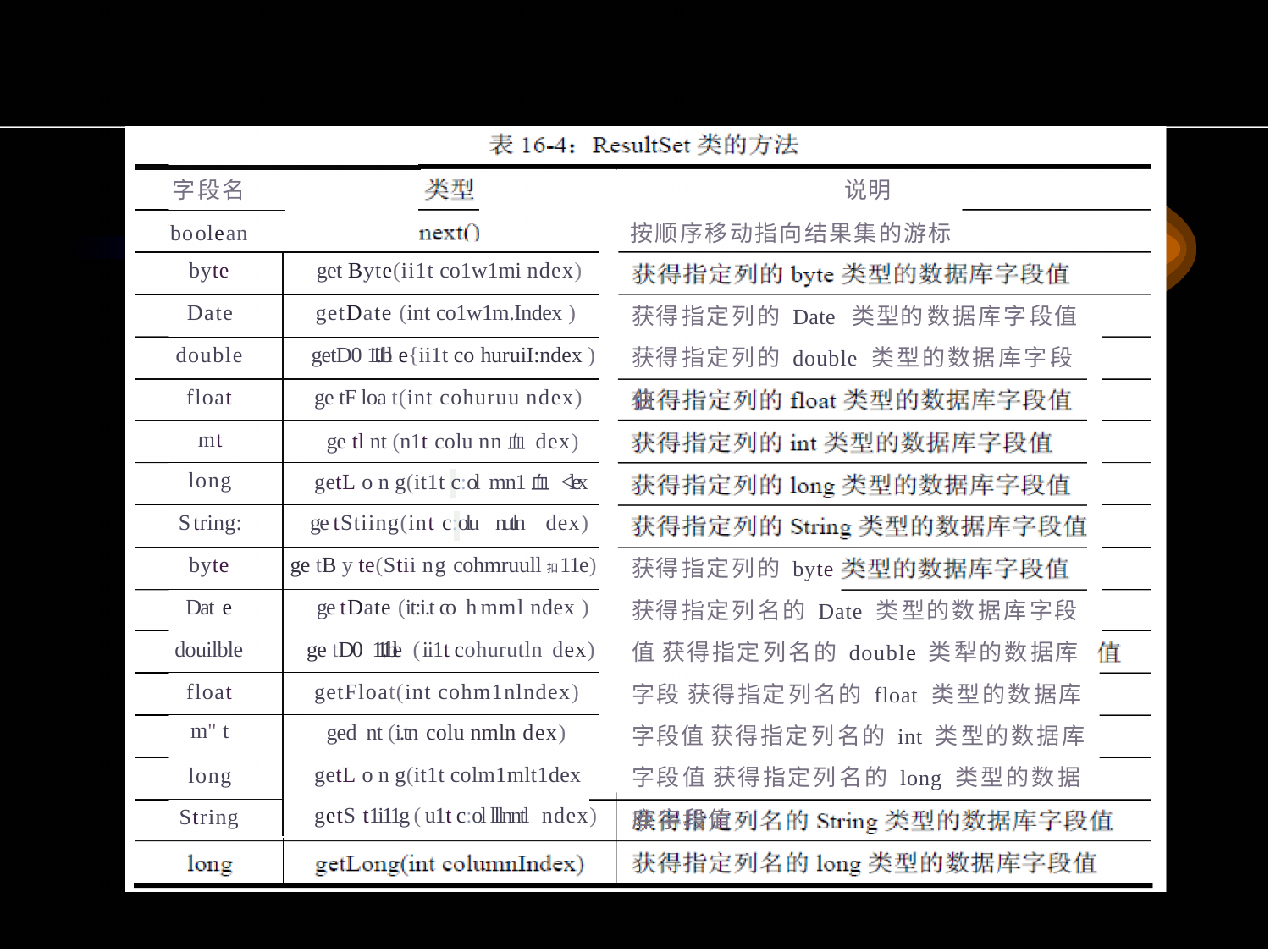

字段名
说明

按顺序移动指向结果集的游标
boolean
| byte | get Byte(ii1t co1w1mi ndex) |
| --- | --- |
| Date | getDate (int co1w1m.Index ) |
| double | getD0 11.1bl e{ii1t co huruiI:ndex ) |
| float | ge tF loa t(int cohuruu ndex) |
| mt | ge tl nt (n1t colu nn血 dex) |
| long | getL o n g(it1t c:ol mn1血 <lex |
| S tring: | ge tStiing(int c:olu nutln dex) |
| byte | ge tB y te(Stii ng cohmruull扣 11e) |
| Dat e | ge tDate (it:i.t co h mml ndex ) |
| douilble | ge tD0 11.1ble ( ii1t cohurutln dex) |
| float | getFloat(int cohm1nlndex) |
| m" t | ged nt (i.tn colu nmln dex) |
| long | getL o n g(it1t colm1mlt1dex getS t1i11g ( u1t c:ol lllnntl ndex) |
| String |  |
获得指定列的 Date 类型的数据库字段值 获得指定列的 double 类型的数据库字段伯

获得指定列的 byte
获得指定列名的 Date 类型的数据库字段值 获得指定列名的 double 类犁的数据库字段 获得指定列名的 float 类型的数据库字段值 获得指定列名的 int 类型的数据库字段值 获得指定列名的 long 类型的数据库字段值